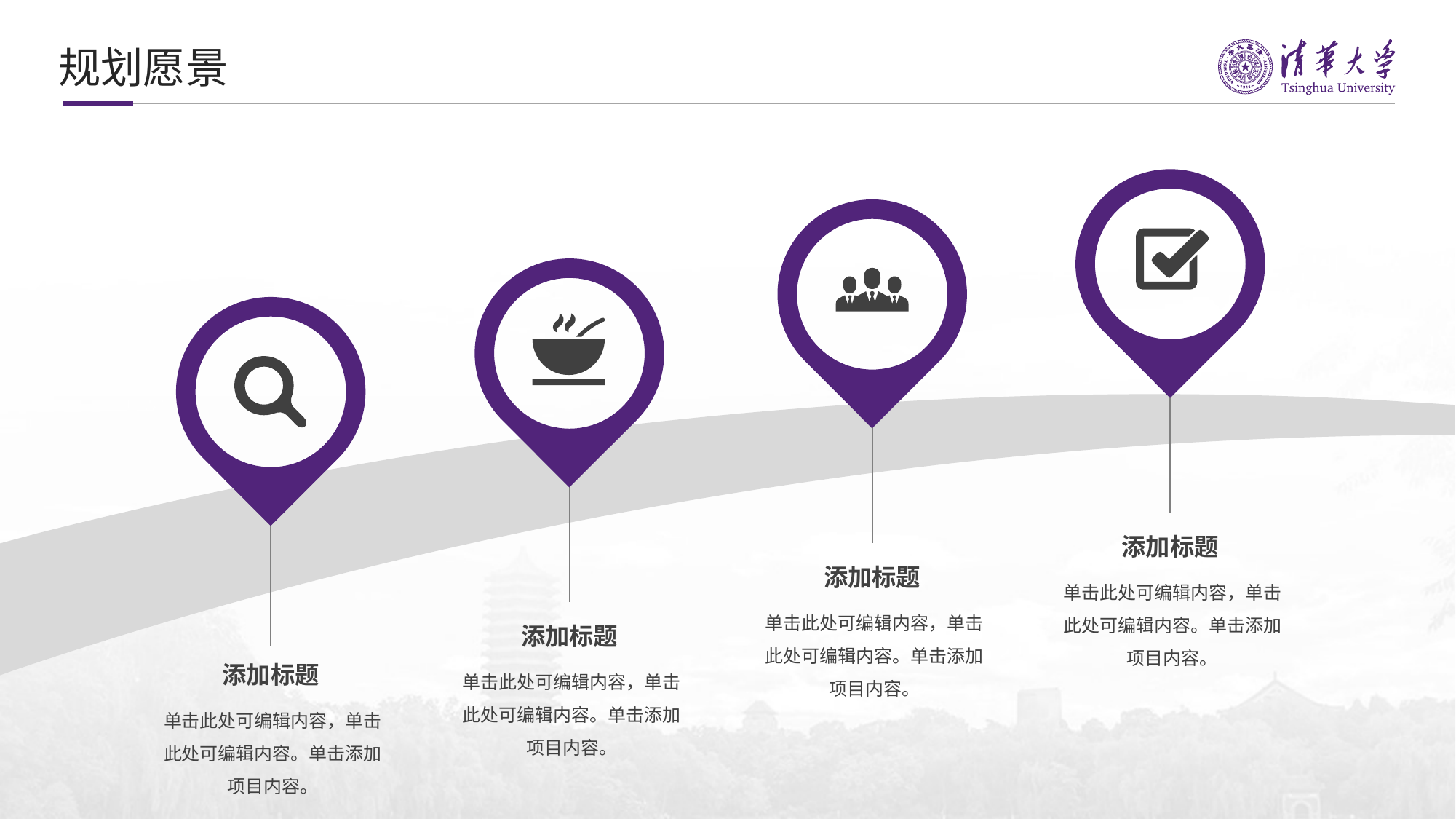

规划愿景

添加标题
添加标题
单击此处可编辑内容，单击此处可编辑内容。单击添加项目内容。
单击此处可编辑内容，单击此处可编辑内容。单击添加项目内容。
添加标题
添加标题
单击此处可编辑内容，单击此处可编辑内容。单击添加项目内容。
单击此处可编辑内容，单击此处可编辑内容。单击添加项目内容。